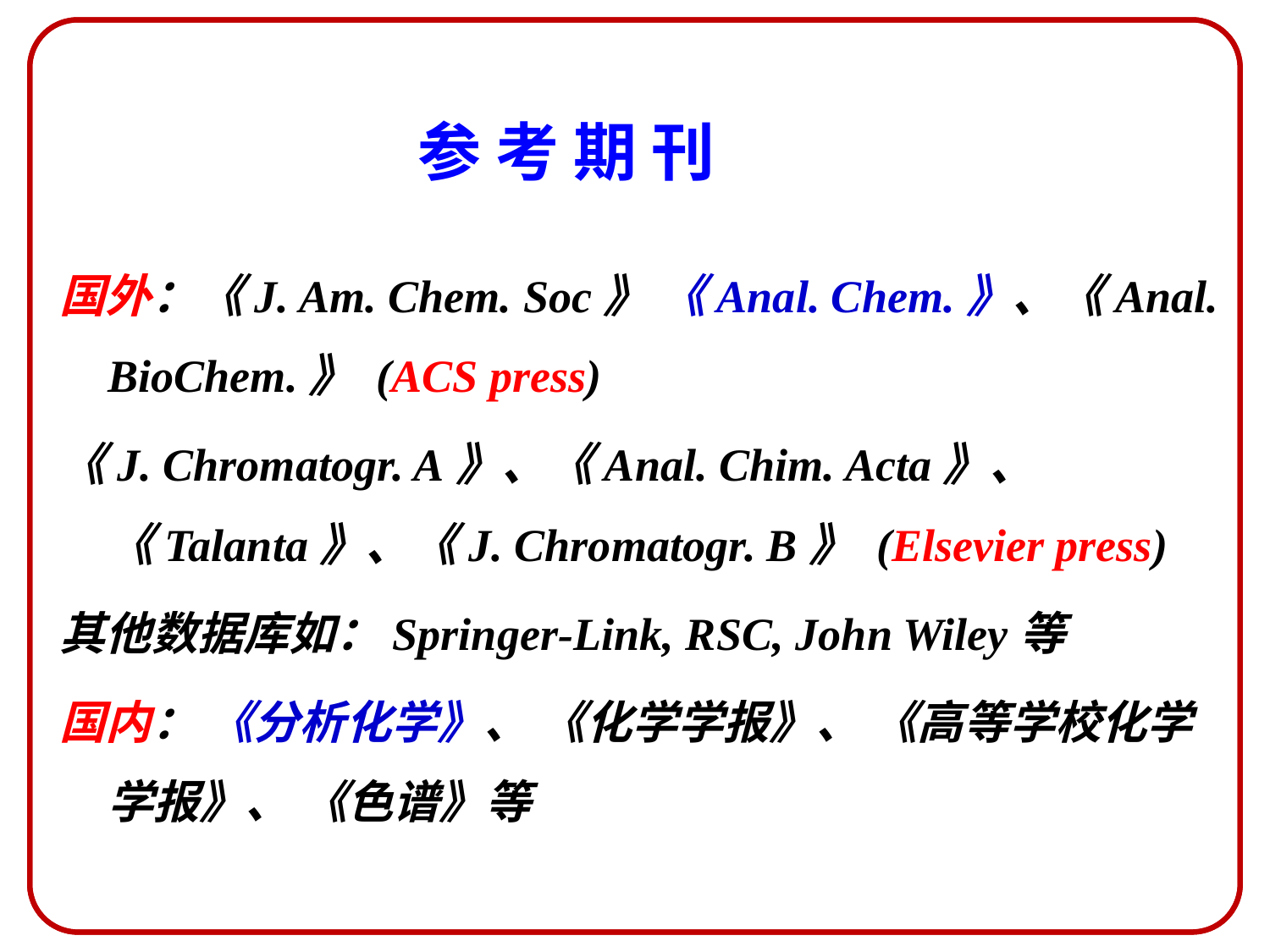

参 考 期 刊
国外：《J. Am. Chem. Soc》 《Anal. Chem.》、《Anal. BioChem.》 (ACS press)
《J. Chromatogr. A》、《Anal. Chim. Acta》、《Talanta》、《J. Chromatogr. B》 (Elsevier press)
其他数据库如：Springer-Link, RSC, John Wiley等
国内： 《分析化学》、 《化学学报》、 《高等学校化学学报》、 《色谱》等